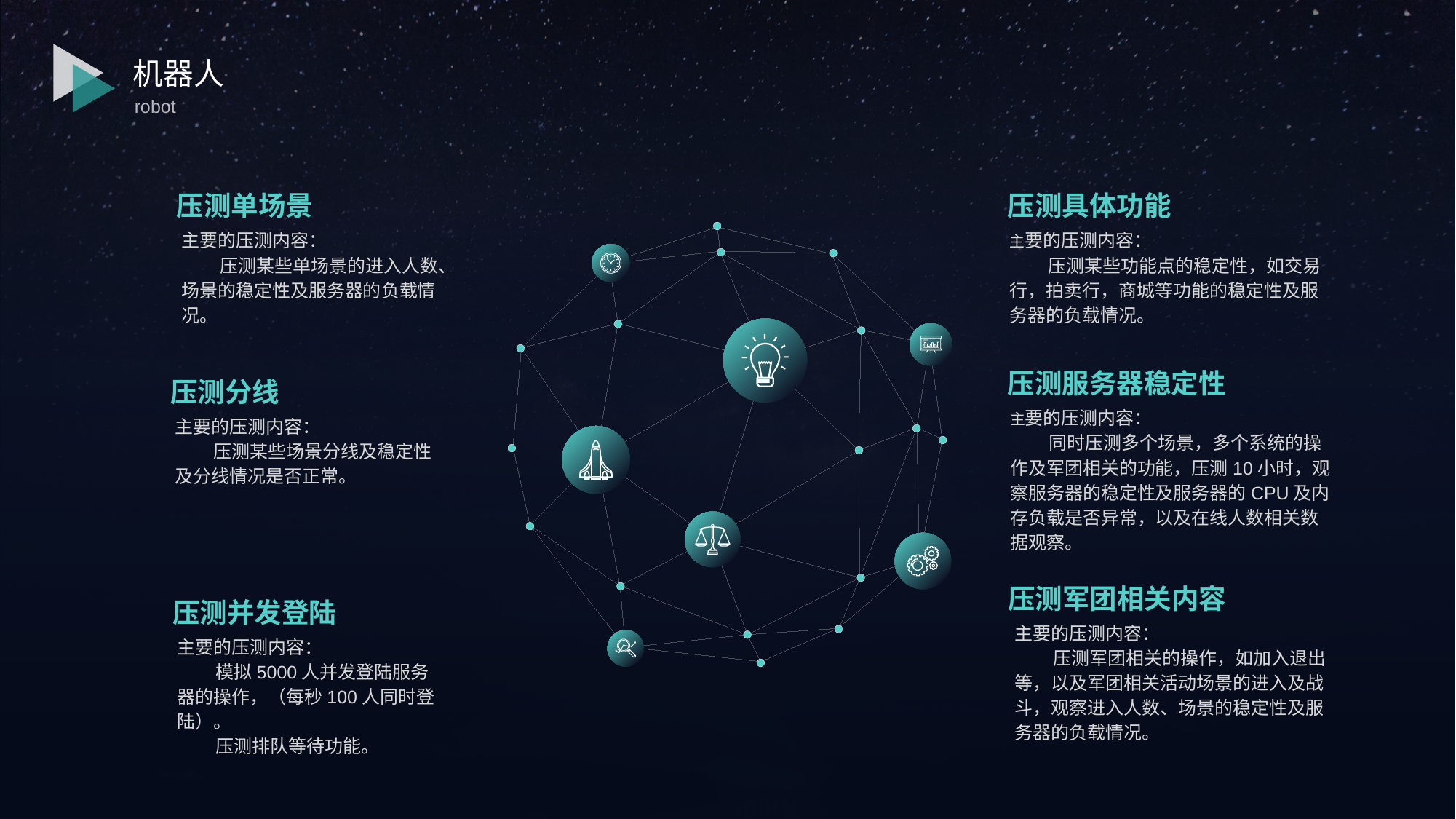

机器人
robot
压测单场景
主要的压测内容：
压测某些单场景的进入人数、场景的稳定性及服务器的负载情况。
压测具体功能
主要的压测内容：
压测某些功能点的稳定性，如交易行，拍卖行，商城等功能的稳定性及服务器的负载情况。

压测服务器稳定性
主要的压测内容：
同时压测多个场景，多个系统的操作及军团相关的功能，压测10小时，观察服务器的稳定性及服务器的CPU及内存负载是否异常，以及在线人数相关数据观察。
压测分线
主要的压测内容：
压测某些场景分线及稳定性及分线情况是否正常。
压测军团相关内容
主要的压测内容：
压测军团相关的操作，如加入退出等，以及军团相关活动场景的进入及战斗，观察进入人数、场景的稳定性及服务器的负载情况。
压测并发登陆
主要的压测内容：
模拟5000人并发登陆服务器的操作，（每秒100人同时登陆）。
压测排队等待功能。